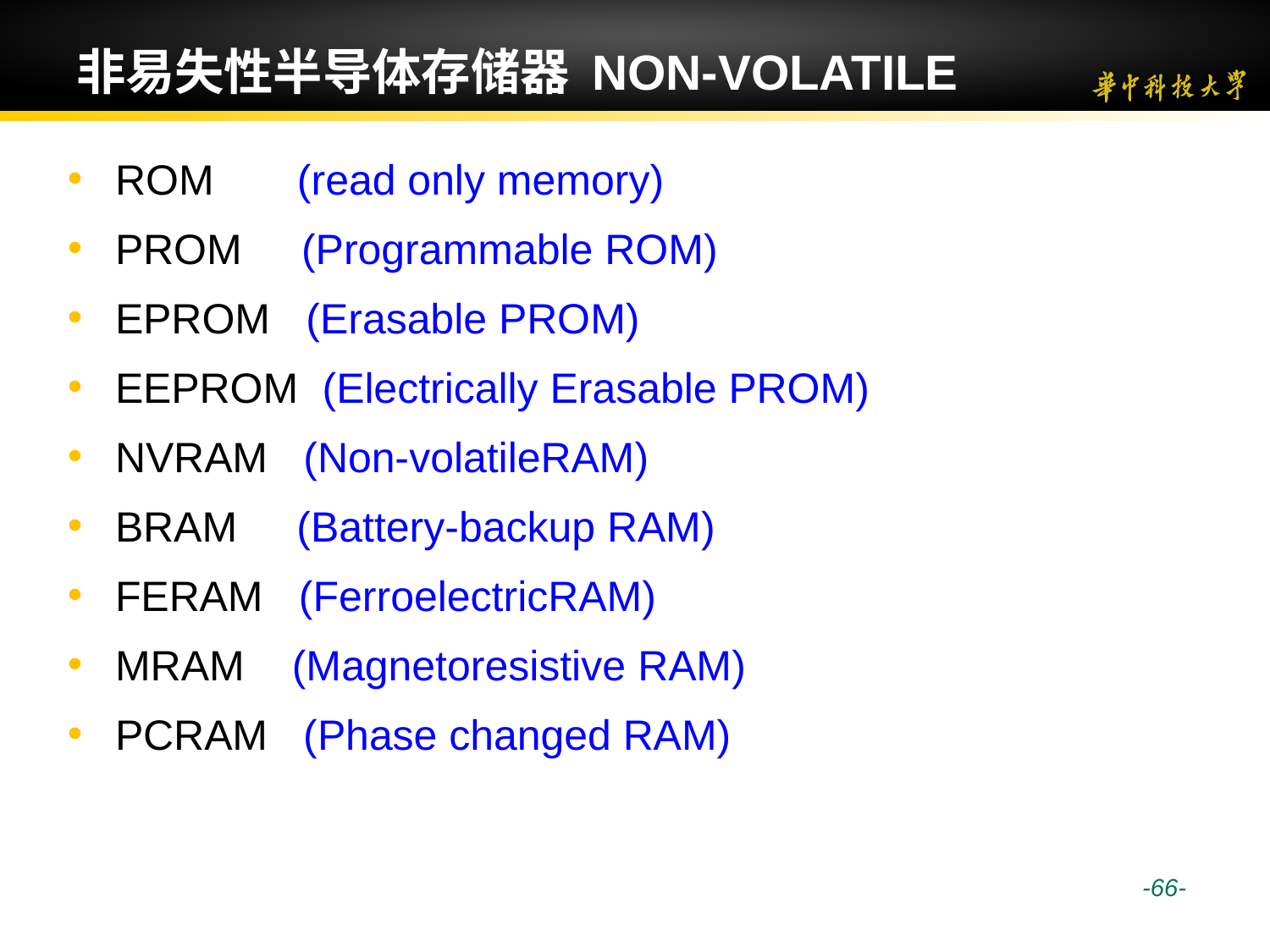

# 非易失性半导体存储器 NON-VOLATILE
ROM       (read only memory)
PROM     (Programmable ROM)
EPROM   (Erasable PROM)
EEPROM  (Electrically Erasable PROM)
NVRAM   (Non-volatileRAM)
BRAM     (Battery-backup RAM)
FERAM   (FerroelectricRAM)
MRAM    (Magnetoresistive RAM)
PCRAM   (Phase changed RAM)
 -66-